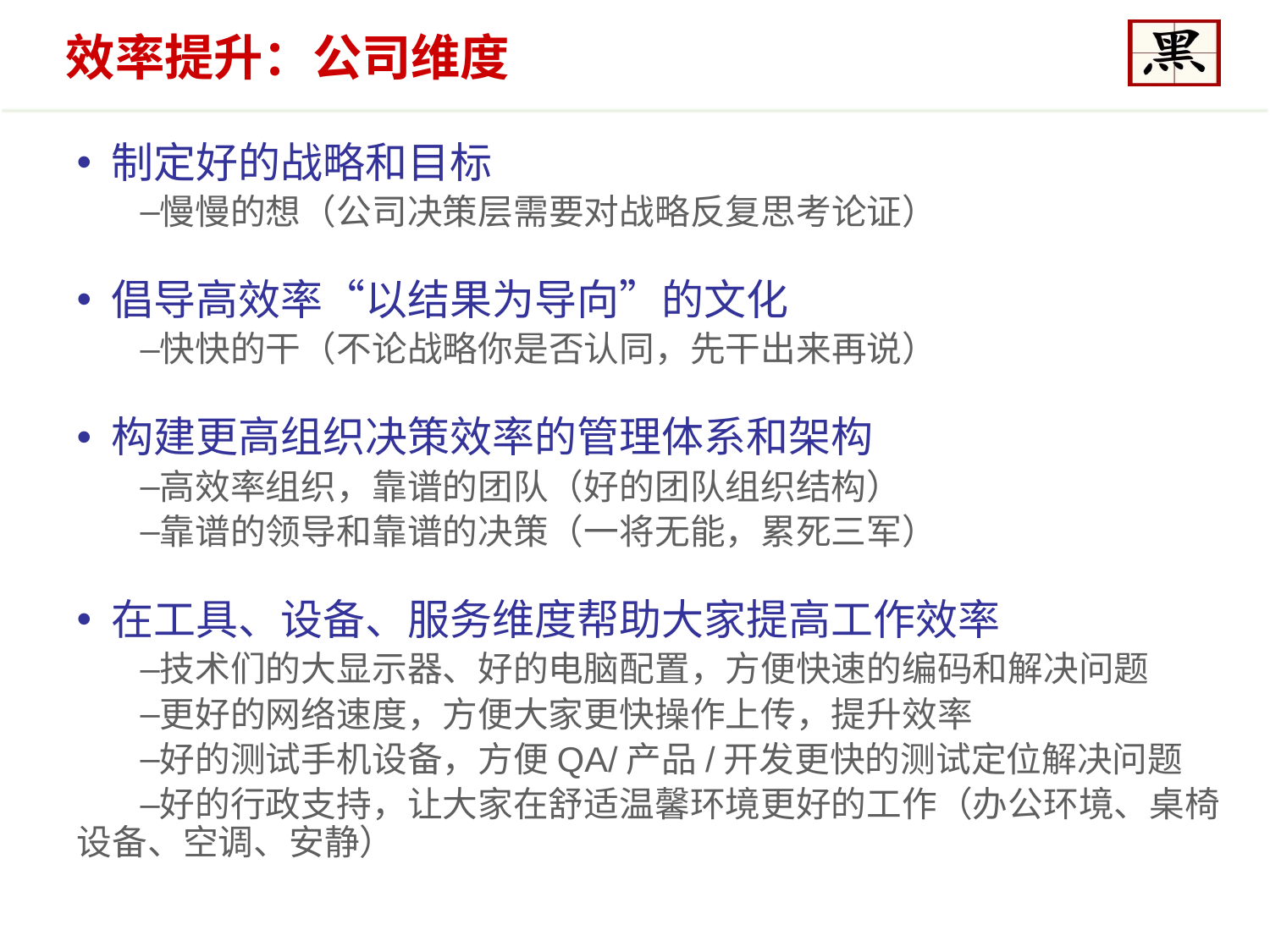

# 效率提升：公司维度

 制定好的战略和目标
慢慢的想（公司决策层需要对战略反复思考论证）
 倡导高效率“以结果为导向”的文化
快快的干（不论战略你是否认同，先干出来再说）
 构建更高组织决策效率的管理体系和架构
高效率组织，靠谱的团队（好的团队组织结构）
靠谱的领导和靠谱的决策（一将无能，累死三军）
 在工具、设备、服务维度帮助大家提高工作效率
技术们的大显示器、好的电脑配置，方便快速的编码和解决问题
更好的网络速度，方便大家更快操作上传，提升效率
好的测试手机设备，方便QA/产品/开发更快的测试定位解决问题
好的行政支持，让大家在舒适温馨环境更好的工作（办公环境、桌椅设备、空调、安静）